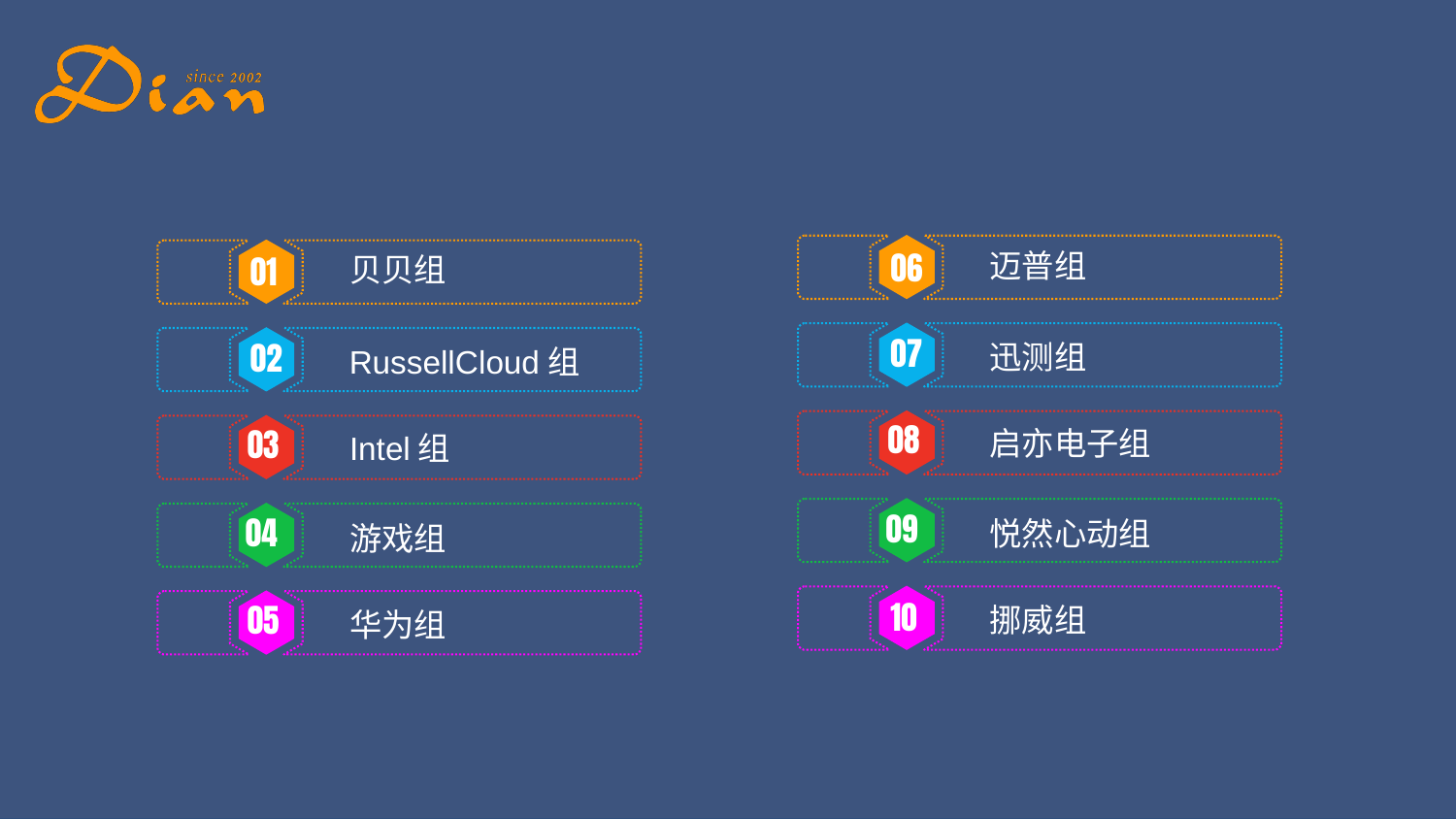

迈普组
06

贝贝组
01

迅测组
07

RussellCloud组
02

启亦电子组
08

Intel组
03

09
悦然心动组

04
游戏组

挪威组
10

05
华为组